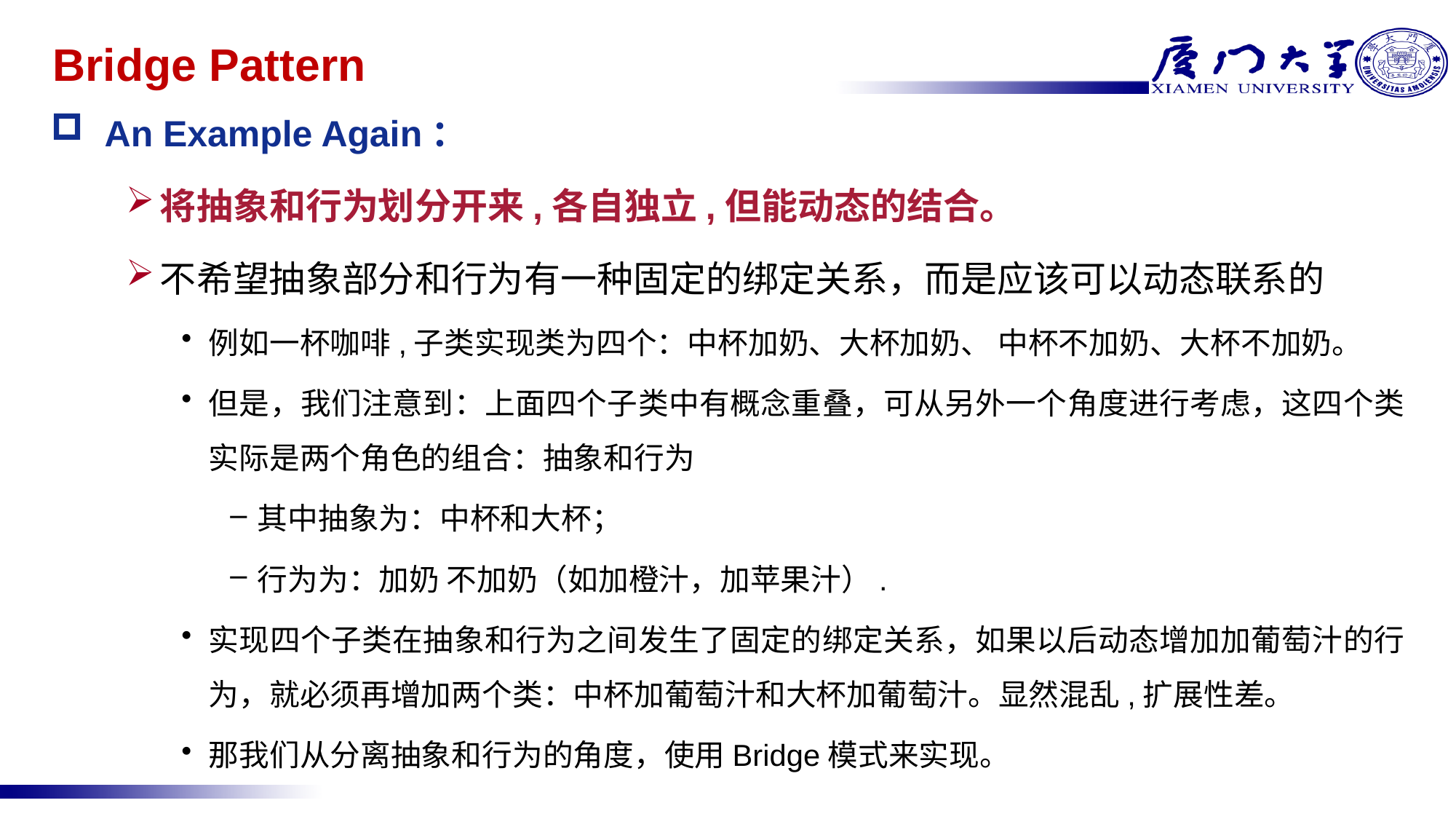

# Bridge Pattern
An Example Again：
将抽象和行为划分开来,各自独立,但能动态的结合。
不希望抽象部分和行为有一种固定的绑定关系，而是应该可以动态联系的
例如一杯咖啡,子类实现类为四个：中杯加奶、大杯加奶、 中杯不加奶、大杯不加奶。
但是，我们注意到：上面四个子类中有概念重叠，可从另外一个角度进行考虑，这四个类实际是两个角色的组合：抽象和行为
其中抽象为：中杯和大杯；
行为为：加奶 不加奶（如加橙汁，加苹果汁）.
实现四个子类在抽象和行为之间发生了固定的绑定关系，如果以后动态增加加葡萄汁的行为，就必须再增加两个类：中杯加葡萄汁和大杯加葡萄汁。显然混乱,扩展性差。
那我们从分离抽象和行为的角度，使用Bridge模式来实现。